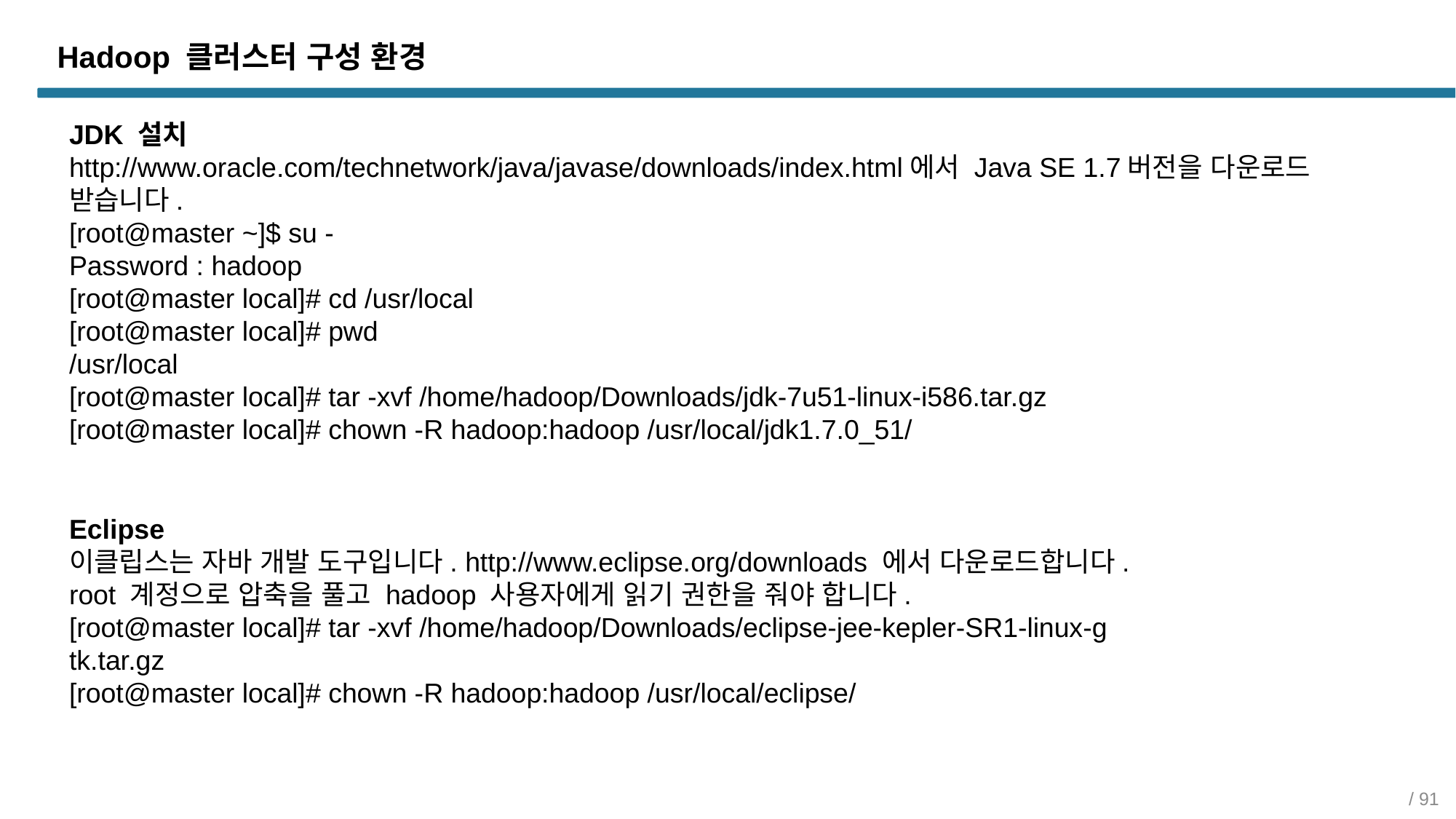

Hadoop 클러스터 구성 환경
JDK 설치
http://www.oracle.com/technetwork/java/javase/downloads/index.html에서 Java SE 1.7버전을 다운로드 받습니다.
[root@master ~]$ su -
Password : hadoop
[root@master local]# cd /usr/local
[root@master local]# pwd
/usr/local
[root@master local]# tar -xvf /home/hadoop/Downloads/jdk-7u51-linux-i586.tar.gz
[root@master local]# chown -R hadoop:hadoop /usr/local/jdk1.7.0_51/
Eclipse
이클립스는 자바 개발 도구입니다. http://www.eclipse.org/downloads 에서 다운로드합니다.
root 계정으로 압축을 풀고 hadoop 사용자에게 읽기 권한을 줘야 합니다.
[root@master local]# tar -xvf /home/hadoop/Downloads/eclipse-jee-kepler-SR1-linux-g
tk.tar.gz
[root@master local]# chown -R hadoop:hadoop /usr/local/eclipse/
/ 91